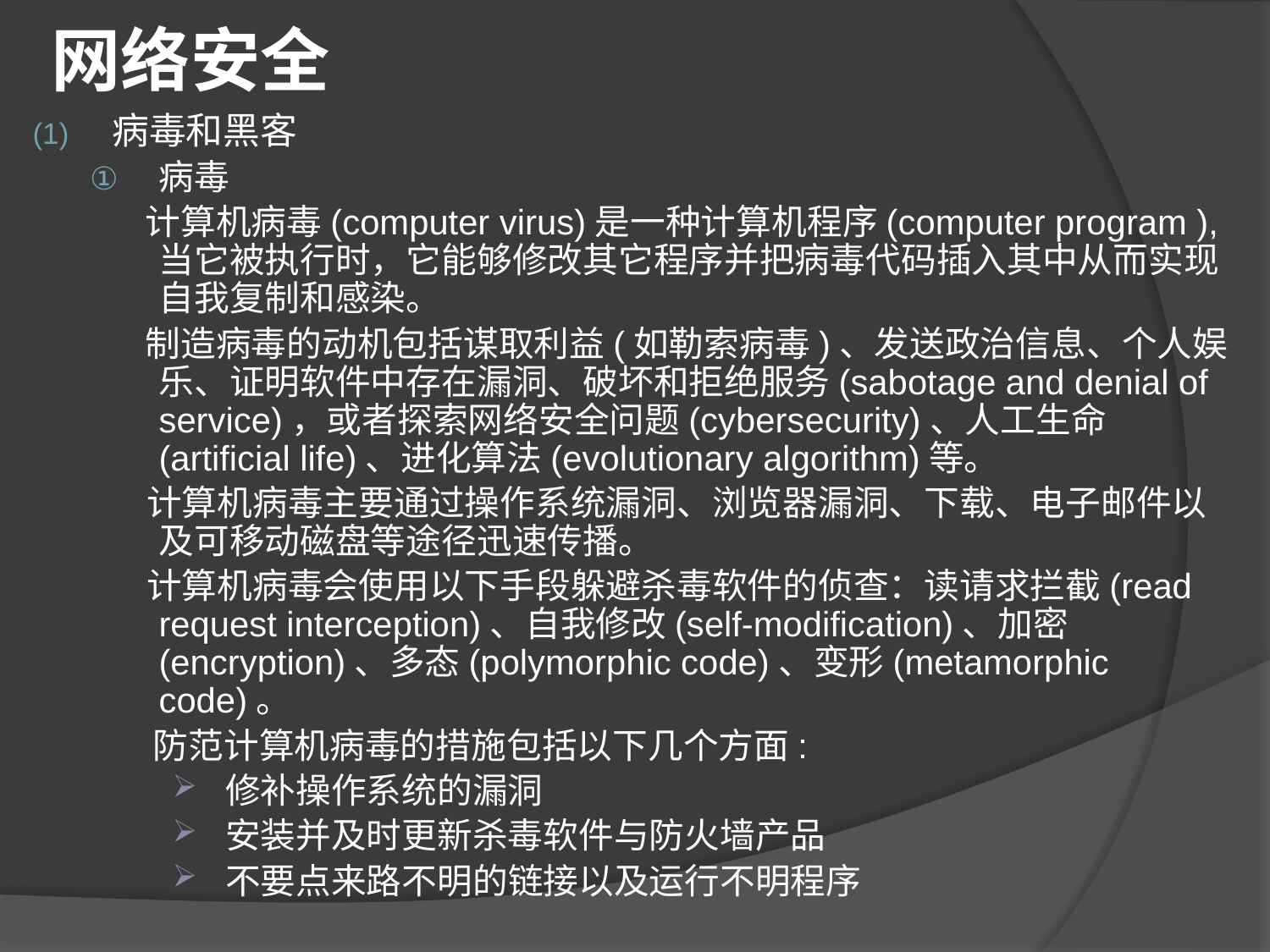

# 网络安全
病毒和黑客
病毒
      计算机病毒(computer virus)是一种计算机程序(computer program ), 当它被执行时，它能够修改其它程序并把病毒代码插入其中从而实现自我复制和感染。
      制造病毒的动机包括谋取利益(如勒索病毒)、发送政治信息、个人娱乐、证明软件中存在漏洞、破坏和拒绝服务(sabotage and denial of service)，或者探索网络安全问题(cybersecurity)、人工生命(artificial life)、进化算法(evolutionary algorithm)等。
      计算机病毒主要通过操作系统漏洞、浏览器漏洞、下载、电子邮件以及可移动磁盘等途径迅速传播。
      计算机病毒会使用以下手段躲避杀毒软件的侦查：读请求拦截(read request interception)、自我修改(self-modification)、加密(encryption)、多态(polymorphic code)、变形(metamorphic code)。
       防范计算机病毒的措施包括以下几个方面:
修补操作系统的漏洞
安装并及时更新杀毒软件与防火墙产品
不要点来路不明的链接以及运行不明程序